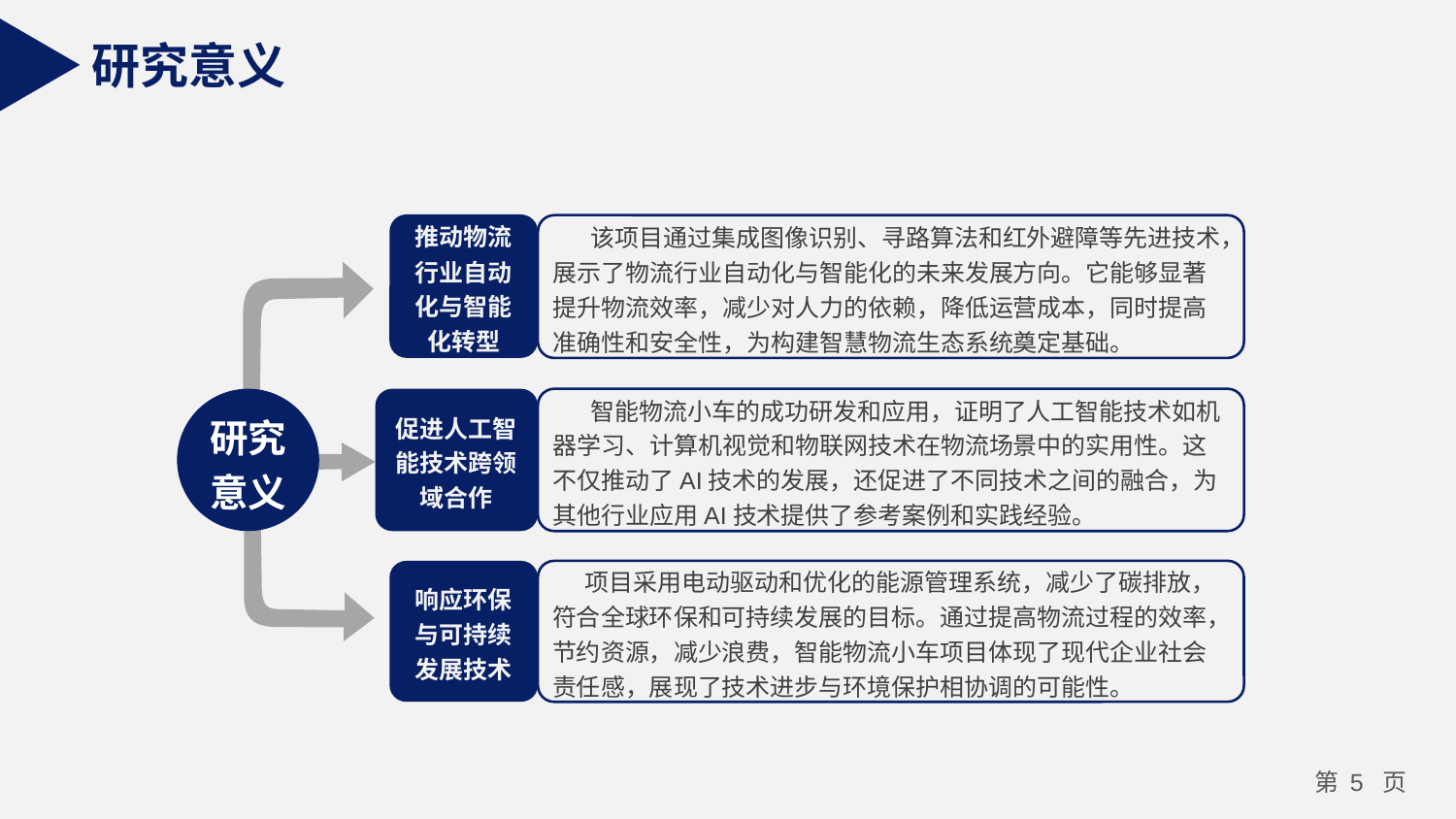

研究意义
推动物流行业自动化与智能化转型
      该项目通过集成图像识别、寻路算法和红外避障等先进技术，展示了物流行业自动化与智能化的未来发展方向。它能够显著提升物流效率，减少对人力的依赖，降低运营成本，同时提高准确性和安全性，为构建智慧物流生态系统奠定基础。

研究意义
促进人工智能技术跨领域合作
      智能物流小车的成功研发和应用，证明了人工智能技术如机器学习、计算机视觉和物联网技术在物流场景中的实用性。这不仅推动了AI技术的发展，还促进了不同技术之间的融合，为其他行业应用AI技术提供了参考案例和实践经验。

响应环保与可持续发展技术
     项目采用电动驱动和优化的能源管理系统，减少了碳排放，符合全球环保和可持续发展的目标。通过提高物流过程的效率，节约资源，减少浪费，智能物流小车项目体现了现代企业社会责任感，展现了技术进步与环境保护相协调的可能性。